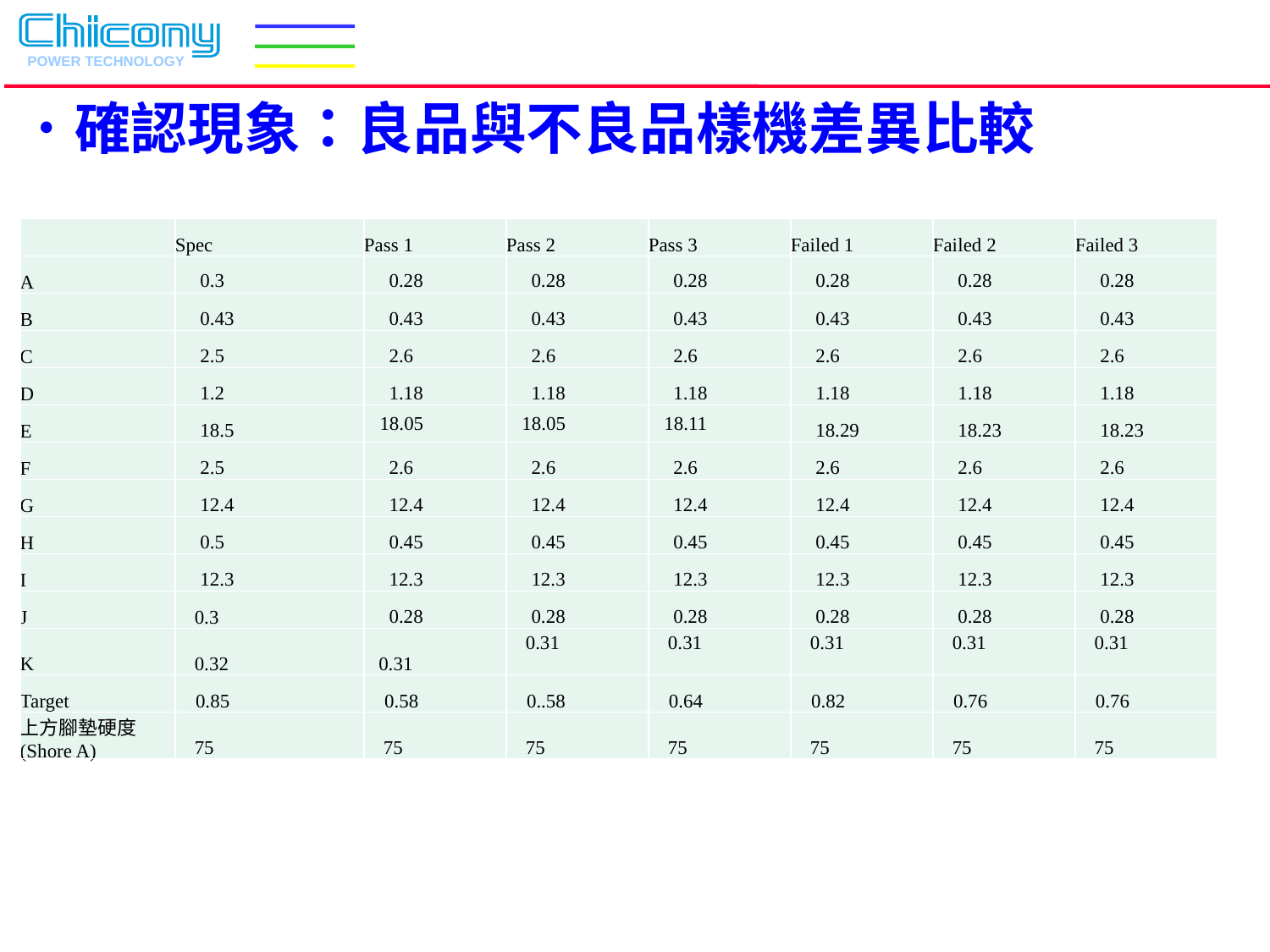

˙確認現象：良品與不良品樣機差異比較
|  | Spec | Pass 1 | Pass 2 | Pass 3 | Failed 1 | Failed 2 | Failed 3 |
| --- | --- | --- | --- | --- | --- | --- | --- |
| A | 0.3 | 0.28 | 0.28 | 0.28 | 0.28 | 0.28 | 0.28 |
| B | 0.43 | 0.43 | 0.43 | 0.43 | 0.43 | 0.43 | 0.43 |
| C | 2.5 | 2.6 | 2.6 | 2.6 | 2.6 | 2.6 | 2.6 |
| D | 1.2 | 1.18 | 1.18 | 1.18 | 1.18 | 1.18 | 1.18 |
| E | 18.5 | 18.05 | 18.05 | 18.11 | 18.29 | 18.23 | 18.23 |
| F | 2.5 | 2.6 | 2.6 | 2.6 | 2.6 | 2.6 | 2.6 |
| G | 12.4 | 12.4 | 12.4 | 12.4 | 12.4 | 12.4 | 12.4 |
| H | 0.5 | 0.45 | 0.45 | 0.45 | 0.45 | 0.45 | 0.45 |
| I | 12.3 | 12.3 | 12.3 | 12.3 | 12.3 | 12.3 | 12.3 |
| J | 0.3 | 0.28 | 0.28 | 0.28 | 0.28 | 0.28 | 0.28 |
| K | 0.32 | 0.31 | 0.31 | 0.31 | 0.31 | 0.31 | 0.31 |
| Target | 0.85 | 0.58 | 0..58 | 0.64 | 0.82 | 0.76 | 0.76 |
| 上方腳墊硬度 (Shore A) | 75 | 75 | 75 | 75 | 75 | 75 | 75 |